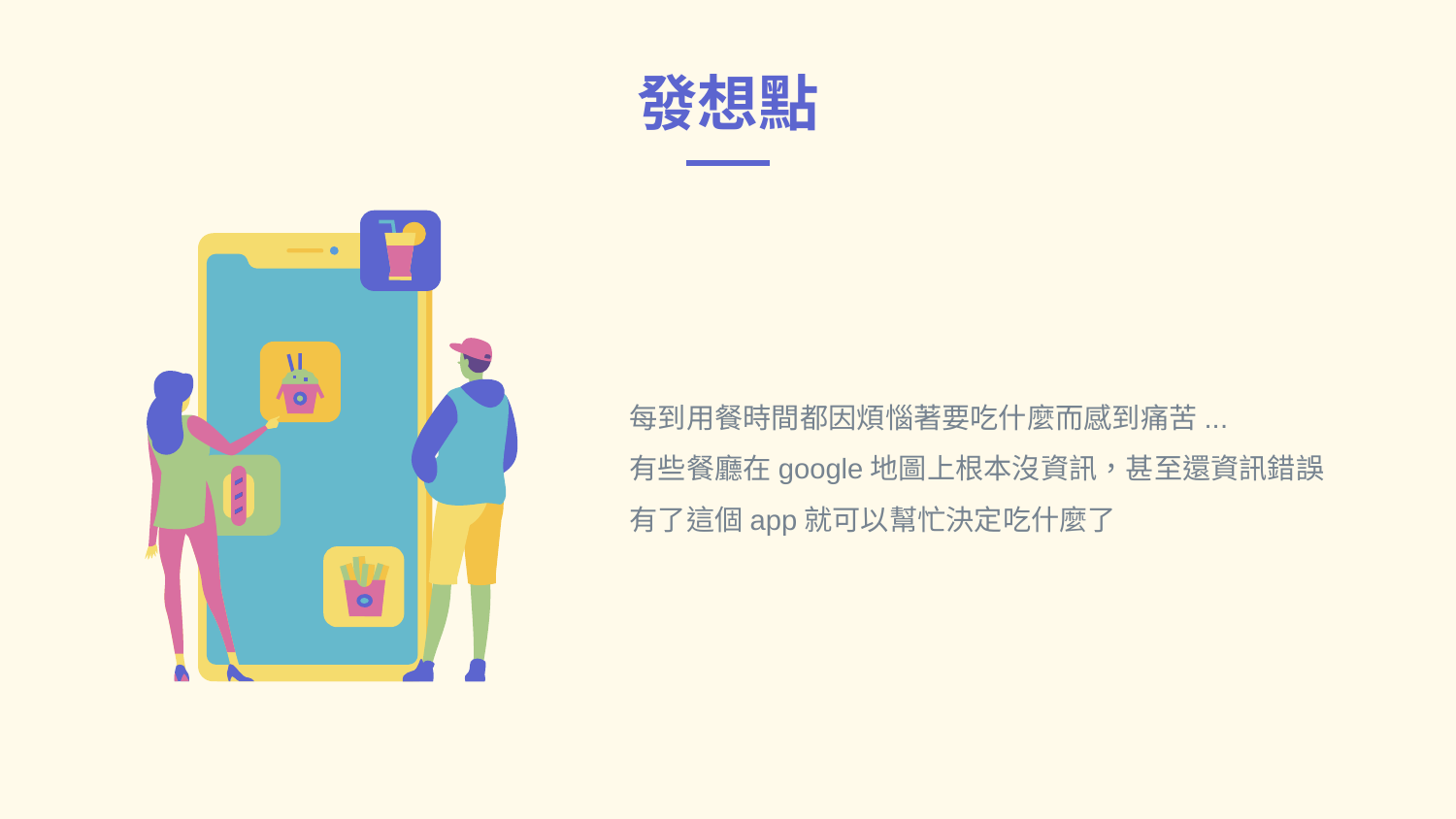

# 發想點

每到用餐時間都因煩惱著要吃什麼而感到痛苦...
有些餐廳在google地圖上根本沒資訊，甚至還資訊錯誤
有了這個app就可以幫忙決定吃什麼了